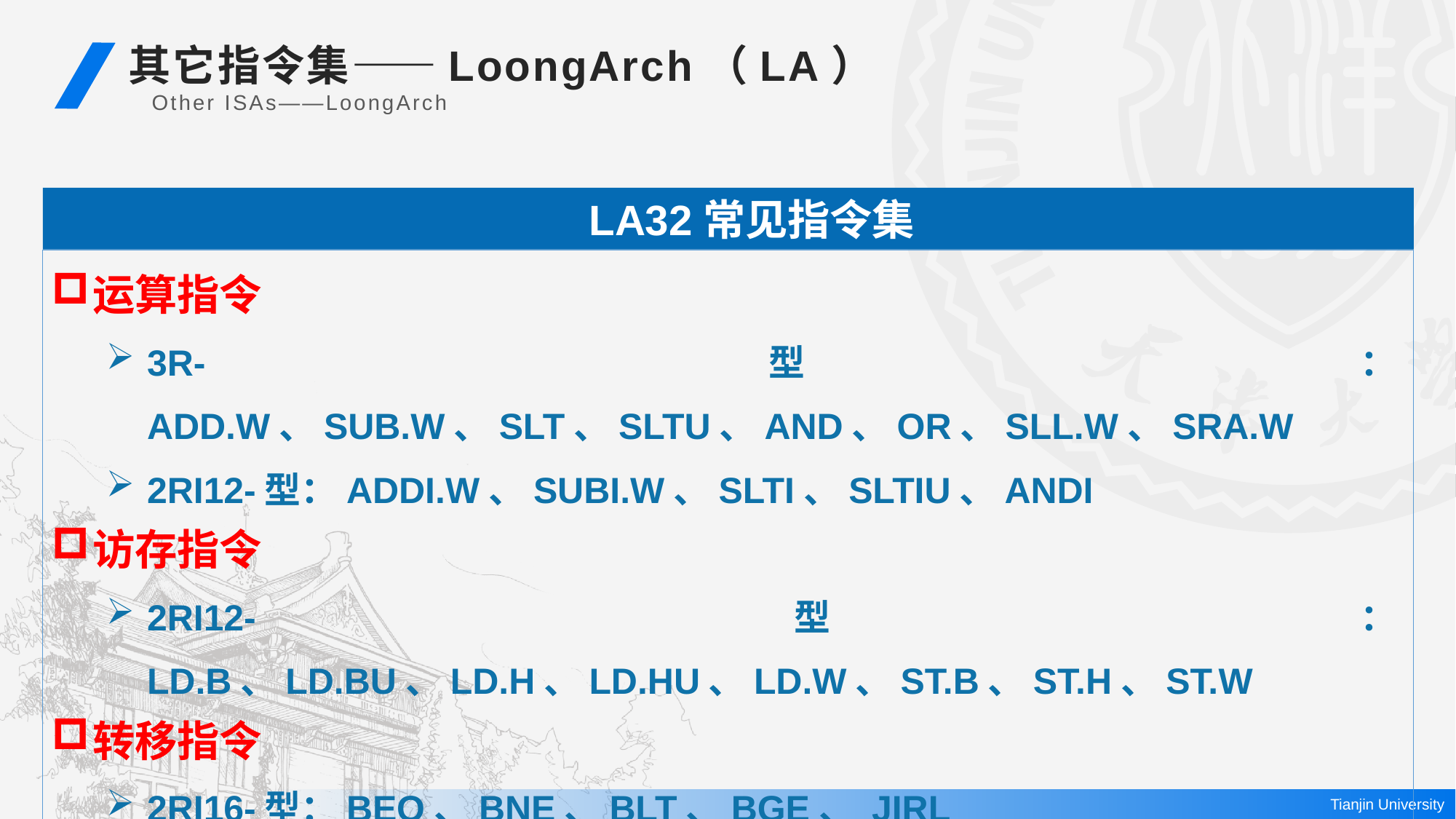

其它指令集——LoongArch（LA）
Other ISAs——LoongArch
    LA32常见指令集
运算指令
3R-型：ADD.W、SUB.W、SLT、SLTU、AND、OR、SLL.W、SRA.W
2RI12-型：ADDI.W、SUBI.W、SLTI、SLTIU、ANDI
访存指令
2RI12-型：LD.B、LD.BU、LD.H、LD.HU、LD.W、ST.B、ST.H、ST.W
转移指令
2RI16-型：BEQ、BNE、BLT、BGE、 JIRL
I26-型： B、BL